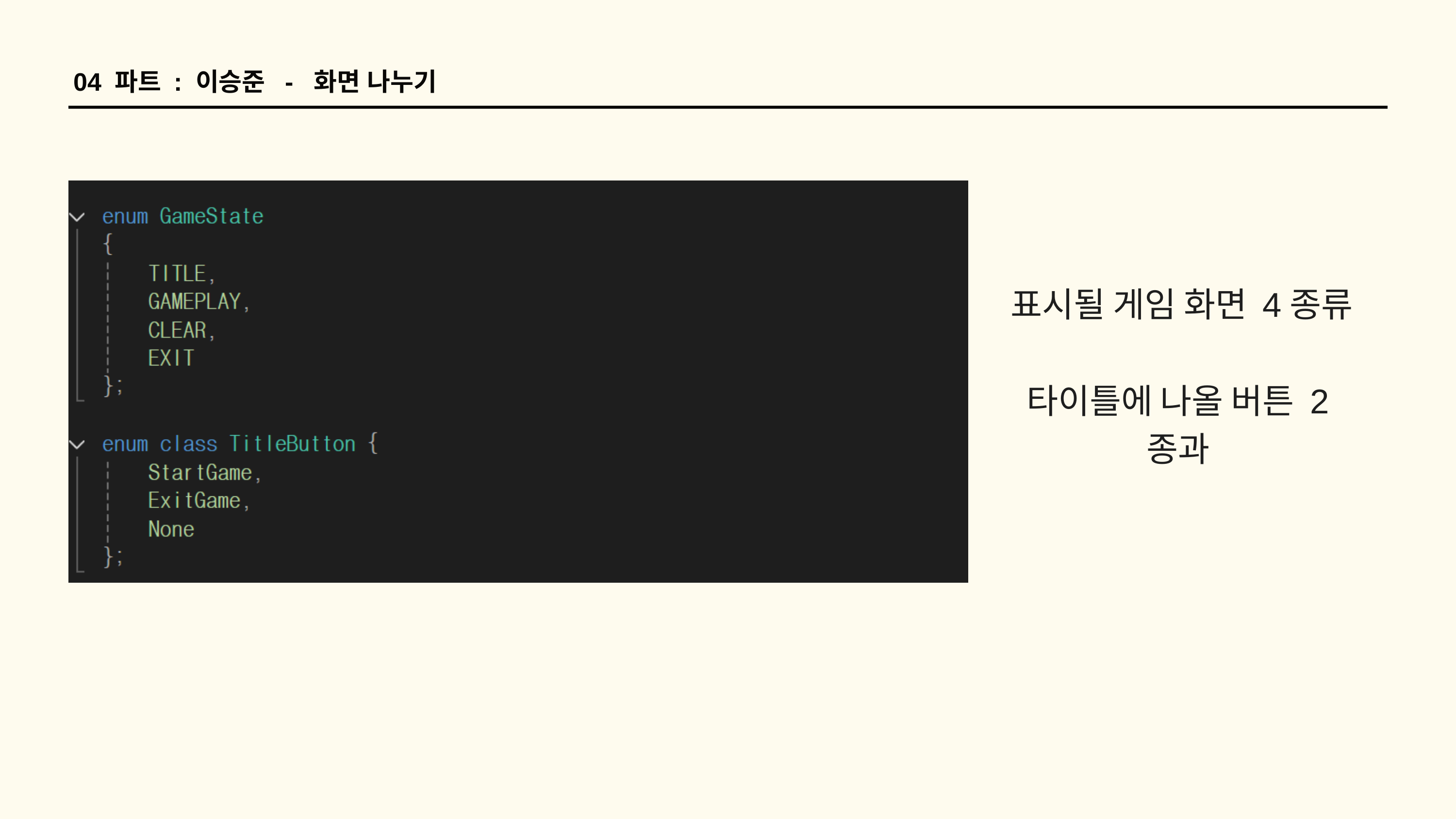

04 파트 : 이승준  -  화면 나누기

표시될 게임 화면 4종류

타이틀에 나올 버튼 2종과